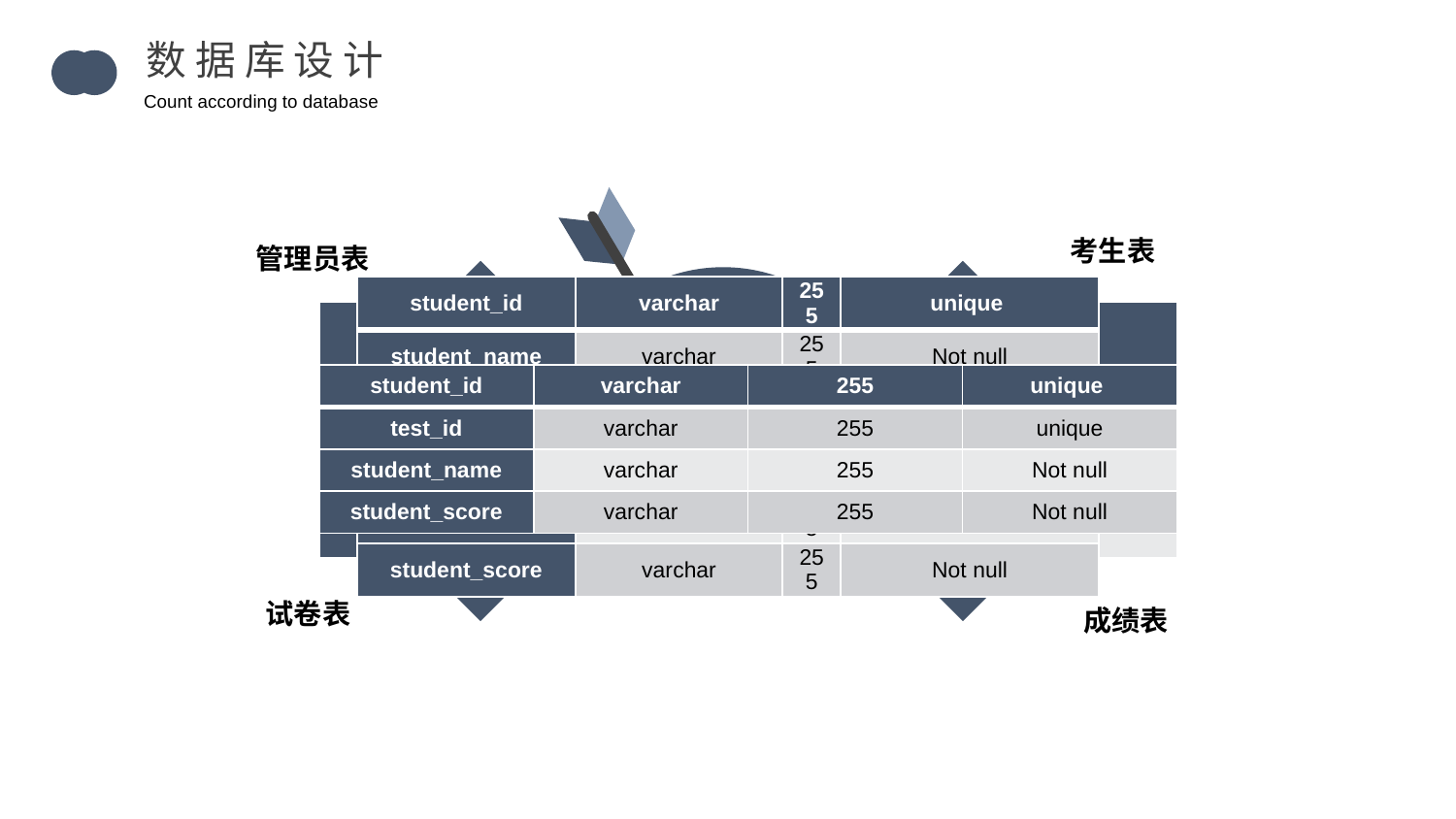

数 据 库 设 计

Count according to database

考生表
管理员表
01
03

| student\_id | varchar | 255 | unique |
| --- | --- | --- | --- |
| student\_name | varchar | 255 | Not null |
| student\_password | varchar | 255 | Not null |
| student\_sex | varchar | 255 | Not null |
| student\_class | varchar | 255 | Not null |
| student\_score | varchar | 255 | Not null |
| Admin\_id | varchar | 255 | unique |
| --- | --- | --- | --- |
| Admin\_name | varchar | 255 | Not null |
| Admin\_password | varchar | 255 | Not null |
| student\_id | varchar | 255 | unique |
| --- | --- | --- | --- |
| test\_id | varchar | 255 | unique |
| student\_name | varchar | 255 | Not null |
| student\_score | varchar | 255 | Not null |
| test\_id | varchar | 255 | unique |
| --- | --- | --- | --- |
| test\_class | varchar | 255 | Not null |

02
04
试卷表
成绩表